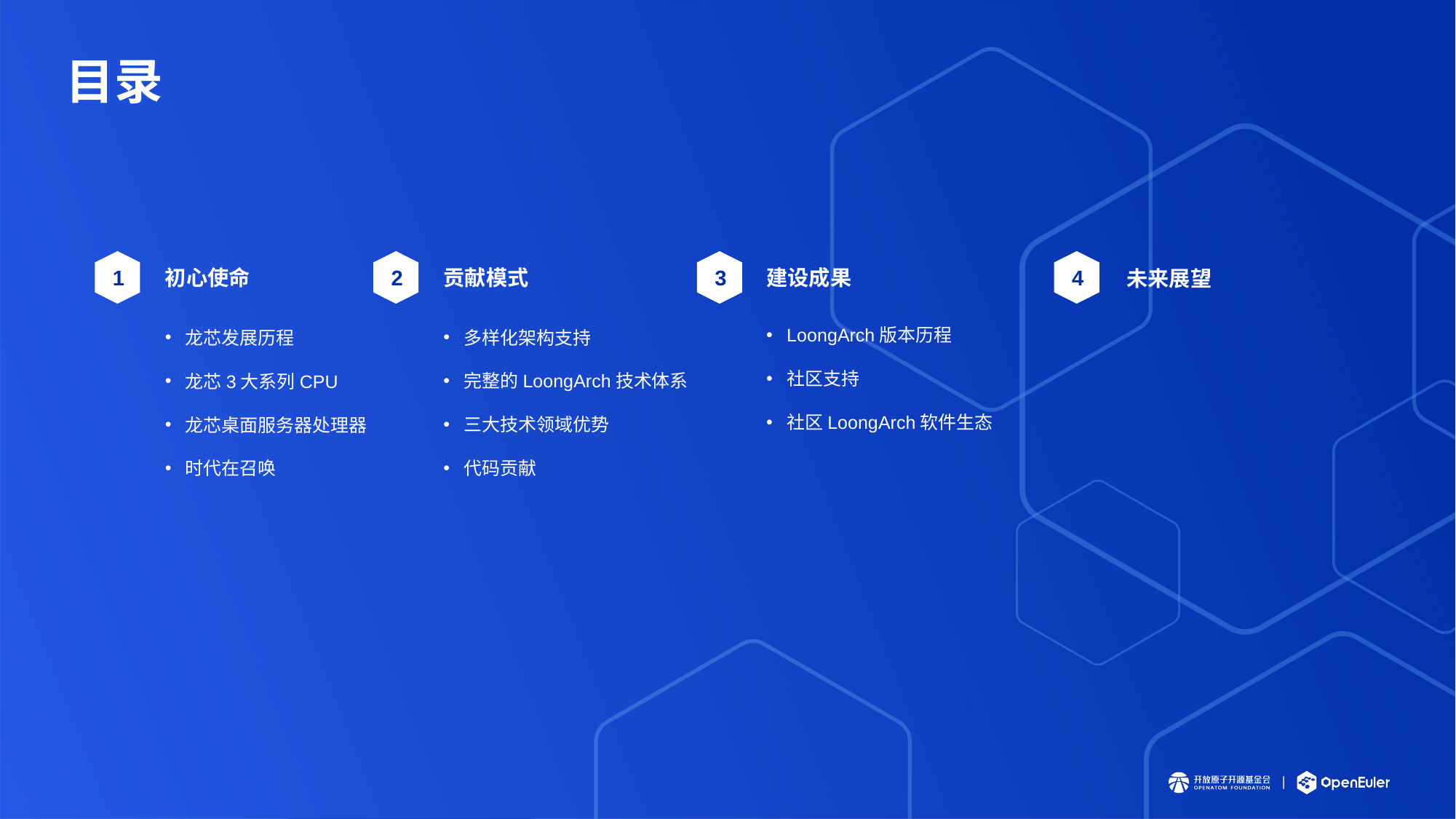

# 目录
4
1
3
2
初心使命
建设成果
贡献模式
未来展望
LoongArch版本历程
社区支持
社区LoongArch软件生态

多样化架构支持
完整的LoongArch技术体系
三大技术领域优势
代码贡献
龙芯发展历程
龙芯3大系列CPU
龙芯桌面服务器处理器
时代在召唤